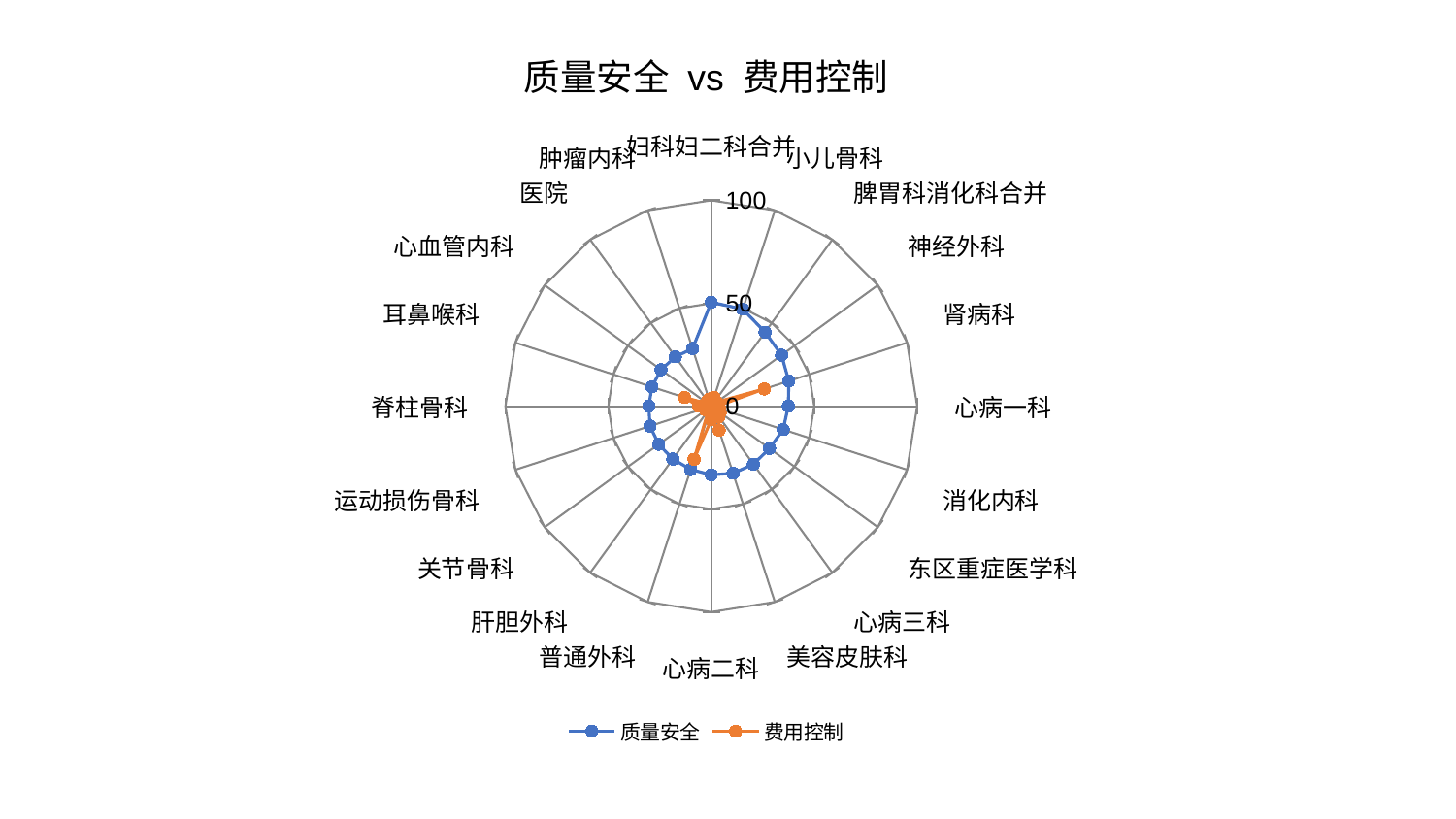

### Chart: 质量安全 vs 费用控制

| Category | 质量安全 | 费用控制 |
|---|---|---|
| 妇科妇二科合并 | 50.50771842951208 | 3.6073951503271244 |
| 小儿骨科 | 49.56633772292795 | 4.415979879369697 |
| 脾胃科消化科合并 | 44.478691963668794 | 2.611470564891744 |
| 神经外科 | 42.219233939355895 | 3.283479276002013 |
| 肾病科 | 39.60807525780814 | 27.119778697266746 |
| 心病一科 | 37.44221336116528 | 2.8996353382003974 |
| 消化内科 | 36.73039834398852 | 4.385701065699905 |
| 东区重症医学科 | 34.96938605359185 | 5.336927220096772 |
| 心病三科 | 34.85918962611525 | 6.262940128053276 |
| 美容皮肤科 | 34.29766510739201 | 12.316127912054668 |
| 心病二科 | 33.36390251199739 | 6.568015117663498 |
| 普通外科 | 32.33048727657747 | 27.10500877537007 |
| 肝胆外科 | 31.777852258321268 | 2.1816745542840903 |
| 关节骨科 | 31.545167961181864 | 3.250139230769194 |
| 运动损伤骨科 | 31.27919446457065 | 3.083165132628579 |
| 脊柱骨科 | 30.328450696220347 | 6.20731593355484 |
| 耳鼻喉科 | 30.311695309853654 | 13.638629139632393 |
| 心血管内科 | 30.15631794965946 | 1.9152046087067724 |
| 医院 | 29.656076414679877 | 3.1212340068841073 |
| 肿瘤内科 | 29.459536809021706 | 3.5543457443104023 |
9